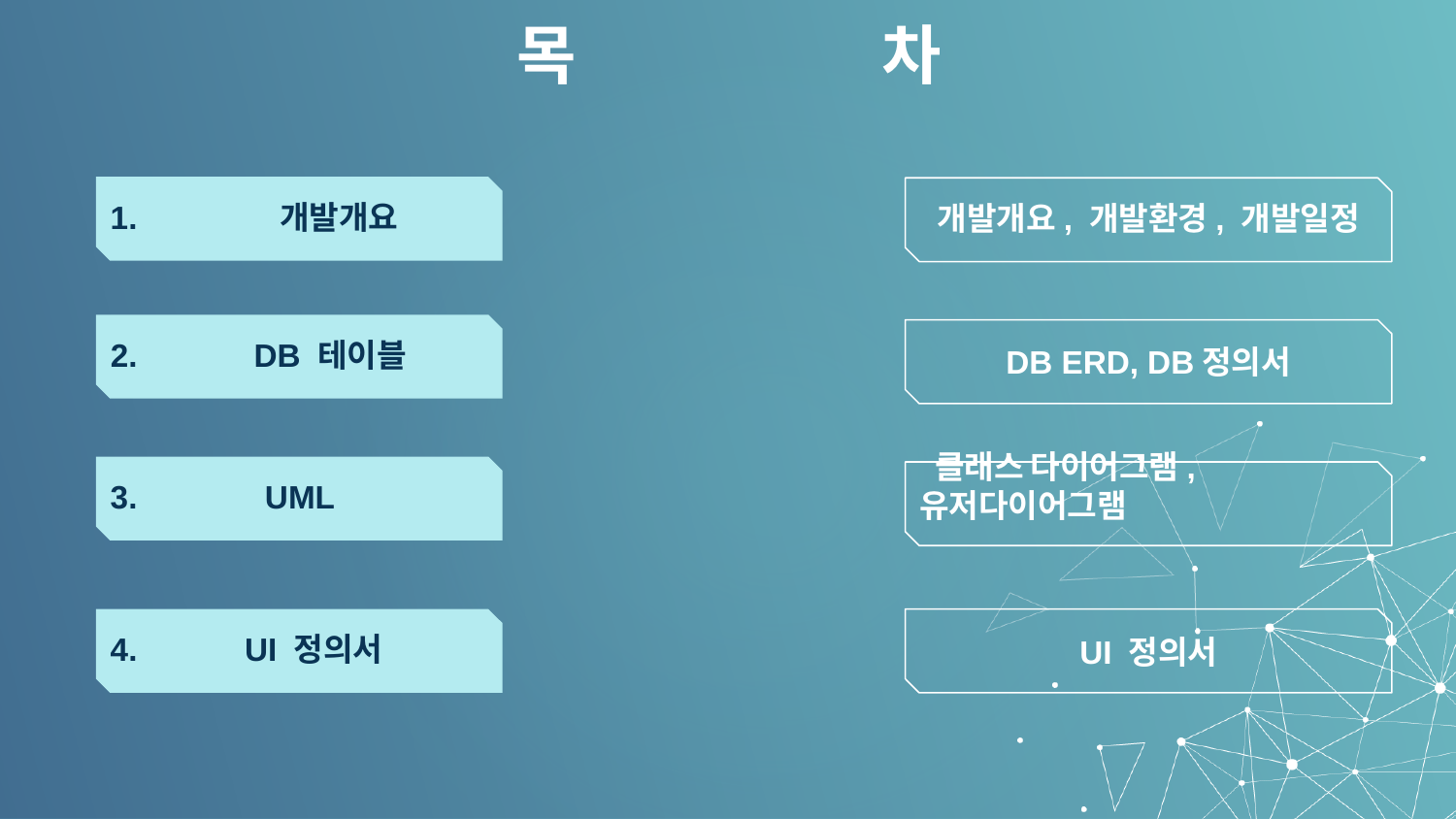

# 목		     차

개발개요, 개발환경, 개발일정

1.               개발개요

DB ERD, DB정의서
2.             DB 테이블

 클래스 다이어그램,  유저다이어그램
3. 	 UML

UI 정의서
4.            UI 정의서